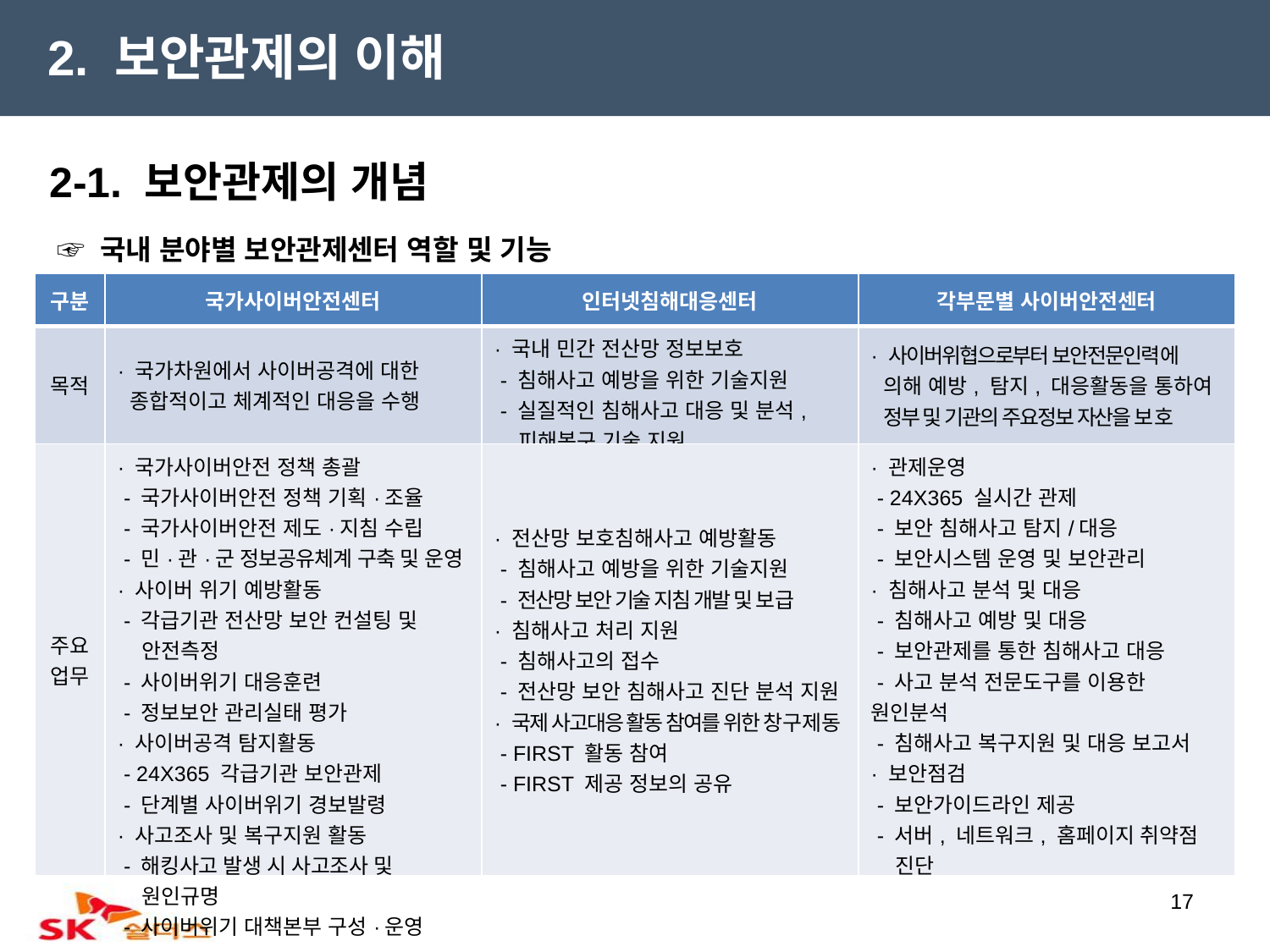

2. 보안관제의 이해
2-1. 보안관제의 개념
 ☞ 국내 분야별 보안관제센터 역할 및 기능
| 구분 | 국가사이버안전센터 | 인터넷침해대응센터 | 각부문별 사이버안전센터 |
| --- | --- | --- | --- |
| 목적 | · 국가차원에서 사이버공격에 대한 종합적이고 체계적인 대응을 수행 | · 국내 민간 전산망 정보보호 - 침해사고 예방을 위한 기술지원 - 실질적인 침해사고 대응 및 분석, 피해복구 기술 지원 | · 사이버위협으로부터 보안전문인력에 의해 예방, 탐지, 대응활동을 통하여 정부 및 기관의 주요정보 자산을 보호 |
| 주요업무 | · 국가사이버안전 정책 총괄 - 국가사이버안전 정책 기획·조율 - 국가사이버안전 제도·지침 수립 - 민·관·군 정보공유체계 구축 및 운영 · 사이버 위기 예방활동 - 각급기관 전산망 보안 컨설팅 및 안전측정 - 사이버위기 대응훈련 - 정보보안 관리실태 평가 · 사이버공격 탐지활동 - 24X365 각급기관 보안관제 - 단계별 사이버위기 경보발령 · 사고조사 및 복구지원 활동 - 해킹사고 발생 시 사고조사 및 원인규명 - 사이버위기 대책본부 구성·운영 | · 전산망 보호침해사고 예방활동 - 침해사고 예방을 위한 기술지원 - 전산망 보안 기술 지침 개발 및 보급 · 침해사고 처리 지원 - 침해사고의 접수 - 전산망 보안 침해사고 진단 분석 지원 · 국제 사고대응 활동 참여를 위한 창구제동 - FIRST 활동 참여 - FIRST 제공 정보의 공유 | · 관제운영 - 24X365 실시간 관제 - 보안 침해사고 탐지/대응 - 보안시스템 운영 및 보안관리 · 침해사고 분석 및 대응 - 침해사고 예방 및 대응 - 보안관제를 통한 침해사고 대응 - 사고 분석 전문도구를 이용한 원인분석 - 침해사고 복구지원 및 대응 보고서 · 보안점검 - 보안가이드라인 제공 - 서버, 네트워크, 홈페이지 취약점 진단 |
17